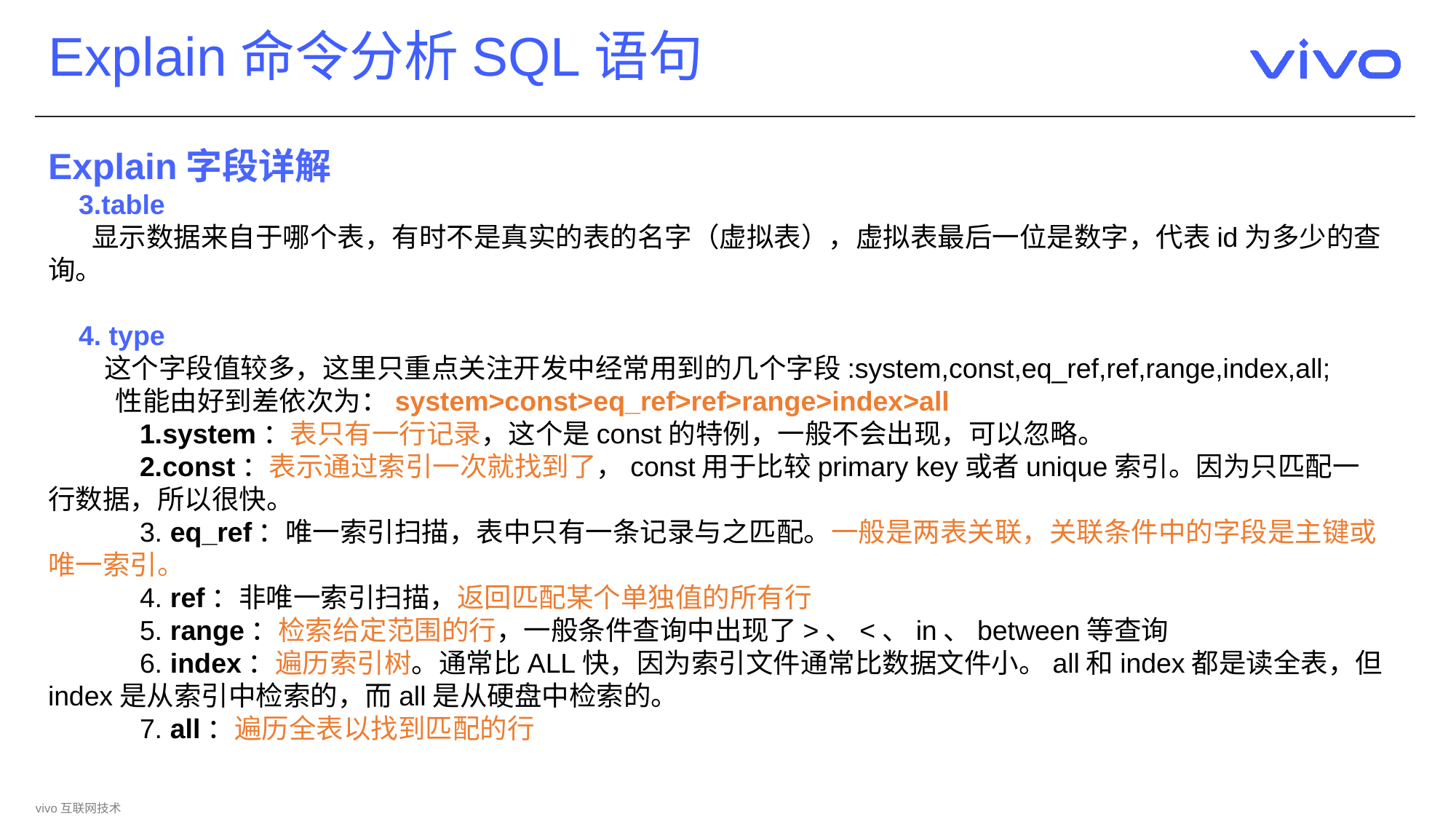

# Explain命令分析SQL语句
Explain字段详解
    3.table
      显示数据来自于哪个表，有时不是真实的表的名字（虚拟表），虚拟表最后一位是数字，代表id为多少的查询。

    4. type
        这个字段值较多，这里只重点关注开发中经常用到的几个字段:system,const,eq_ref,ref,range,index,all;
        性能由好到差依次为：system>const>eq_ref>ref>range>index>all
            1.system：表只有一行记录，这个是const的特例，一般不会出现，可以忽略。
            2.const：表示通过索引一次就找到了，const用于比较primary key或者unique索引。因为只匹配一行数据，所以很快。
            3. eq_ref：唯一索引扫描，表中只有一条记录与之匹配。一般是两表关联，关联条件中的字段是主键或唯一索引。
            4. ref：非唯一索引扫描，返回匹配某个单独值的所有行
            5. range：检索给定范围的行，一般条件查询中出现了>、<、in、between等查询
            6. index：遍历索引树。通常比ALL快，因为索引文件通常比数据文件小。all和index都是读全表，但index是从索引中检索的，而all是从硬盘中检索的。
            7. all：遍历全表以找到匹配的行